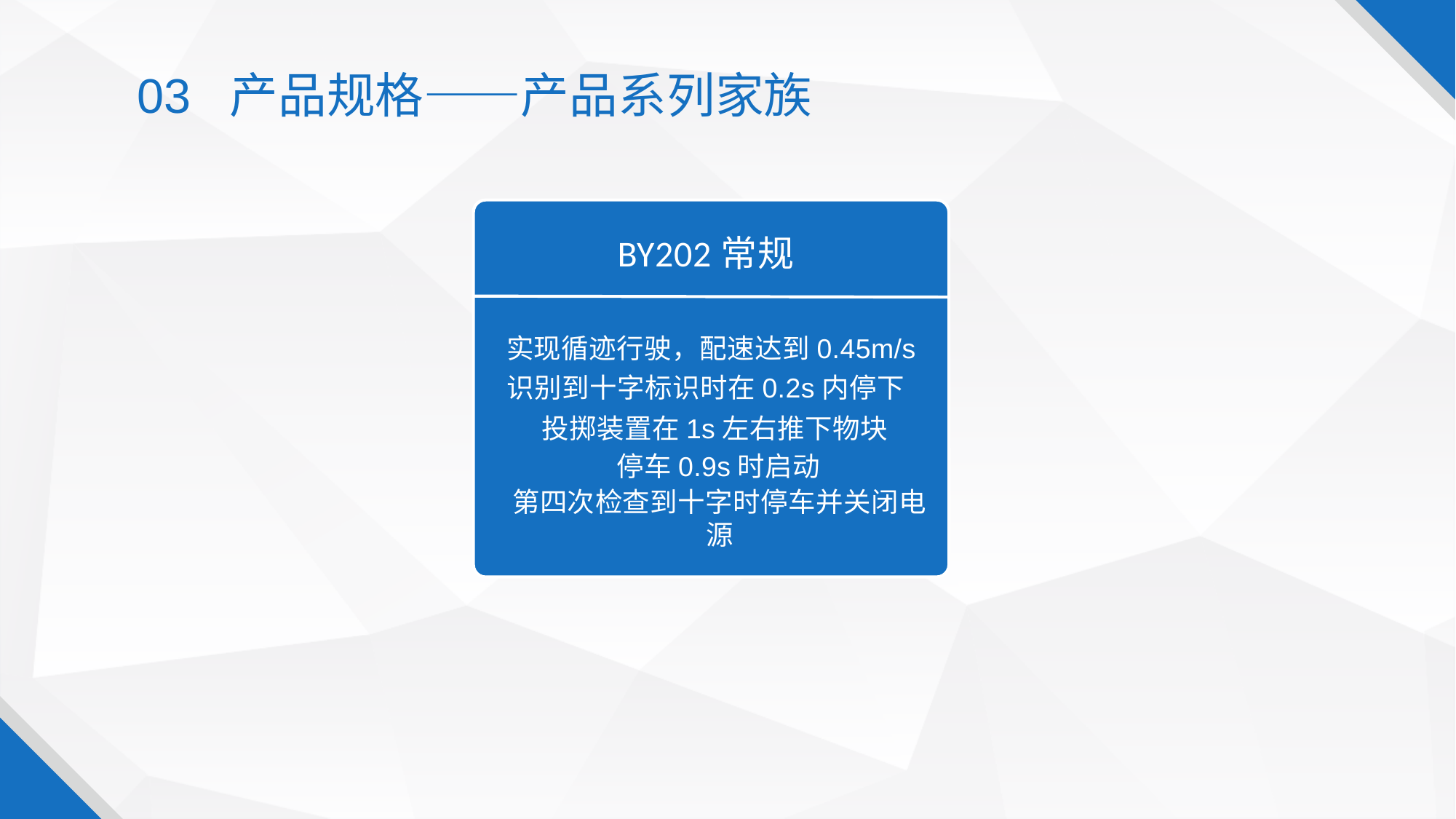

03  产品规格——产品系列家族

BY202常规

实现循迹行驶，配速达到0.45m/s

识别到十字标识时在0.2s内停下

投掷装置在1s左右推下物块

停车0.9s时启动

第四次检查到十字时停车并关闭电源